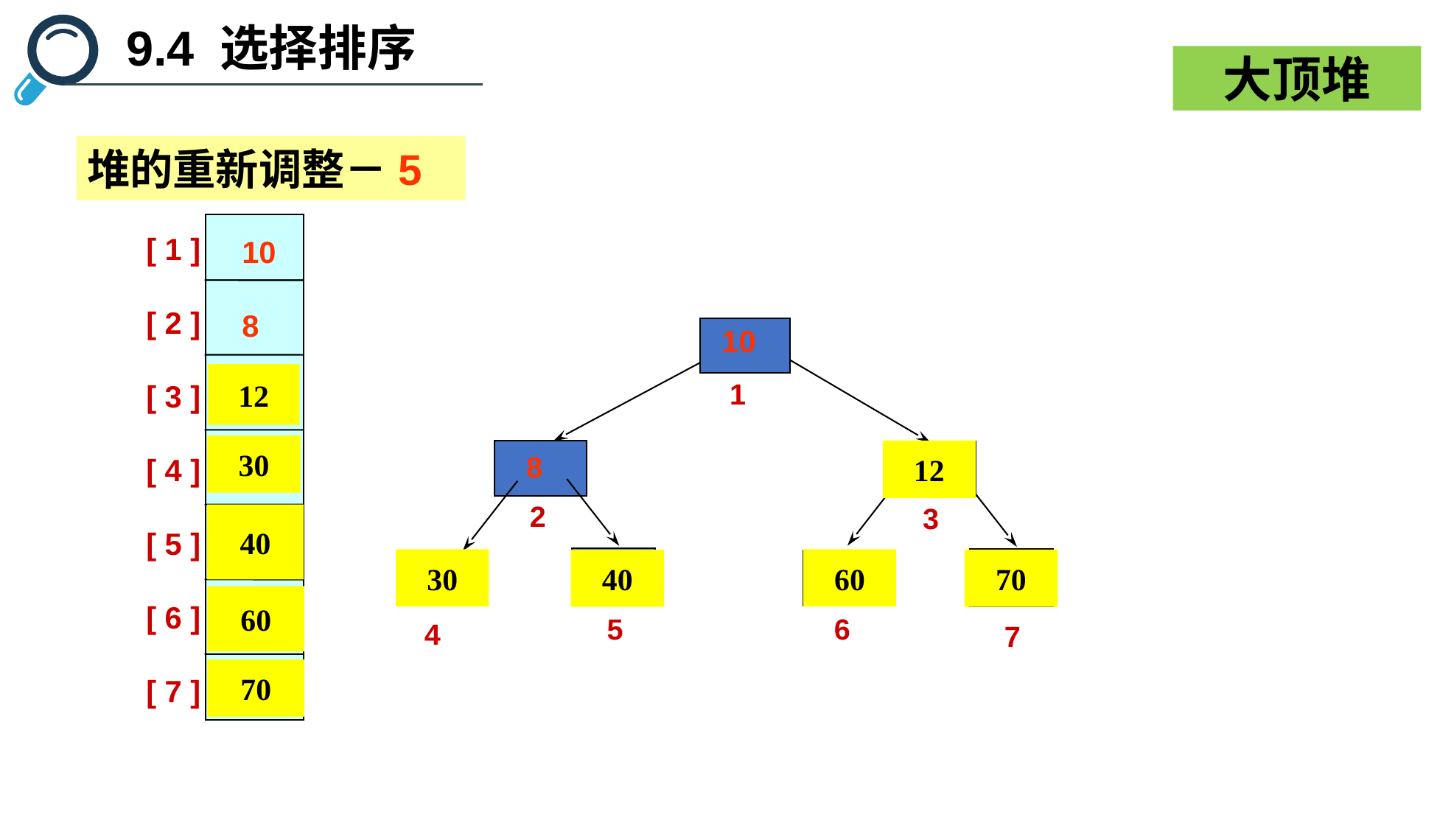

9.4 选择排序
大顶堆
堆的重新调整－5

[ 1 ]

[ 2 ]

[ 3 ]

[ 4 ]

[ 5 ]

[ 6 ]

[ 7 ]
10

8

8

30

8

60

10

10

12
 1
 8

30

12

 8

 2
 3

40
30
60

40
70

30

4

10

 7
8
 60

60
 5
  6

70